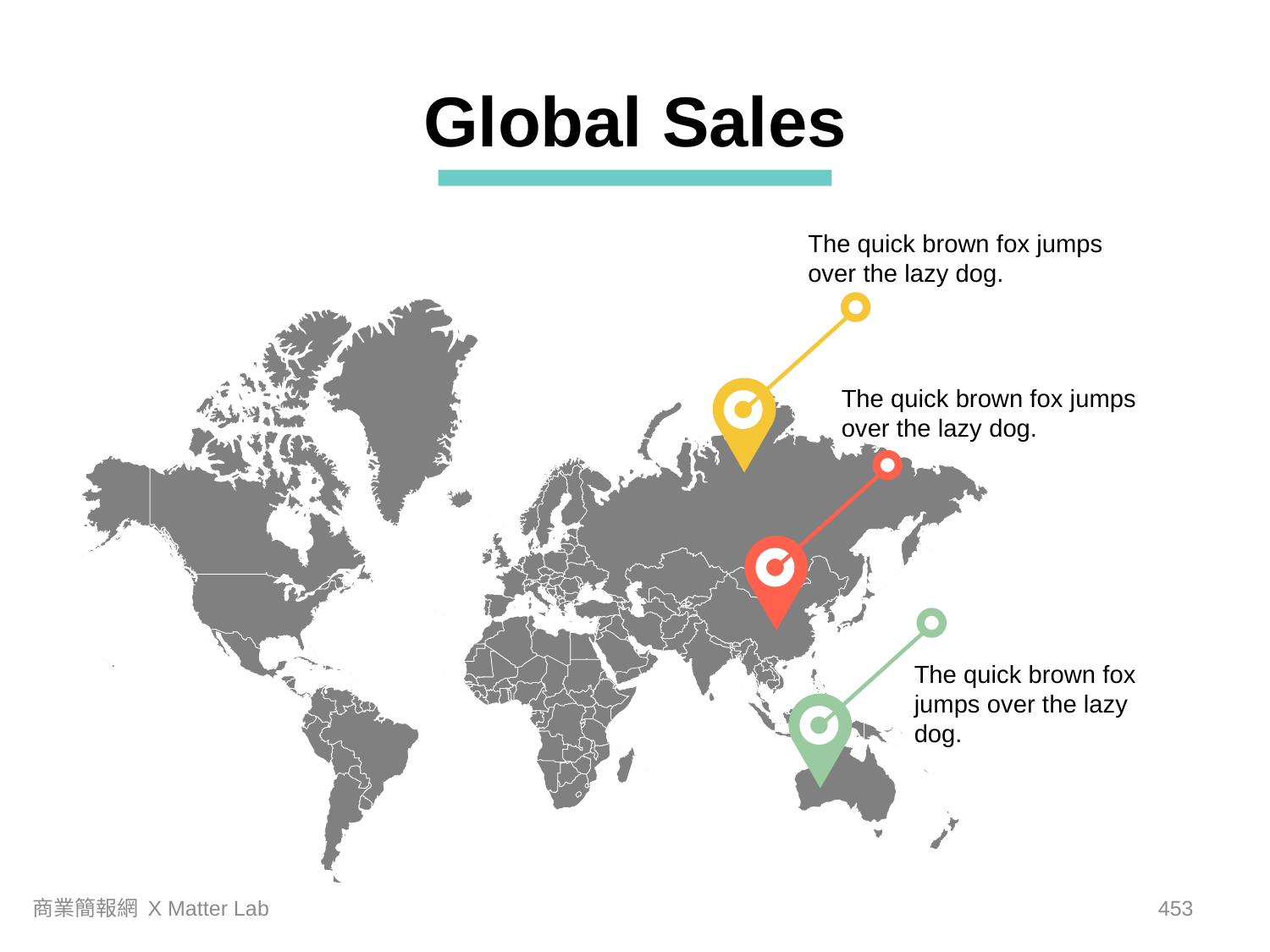

Global Sales

The quick brown fox jumps over the lazy dog.

The quick brown fox jumps over the lazy dog.

The quick brown fox jumps over the lazy dog.

商業簡報網 X Matter Lab
453